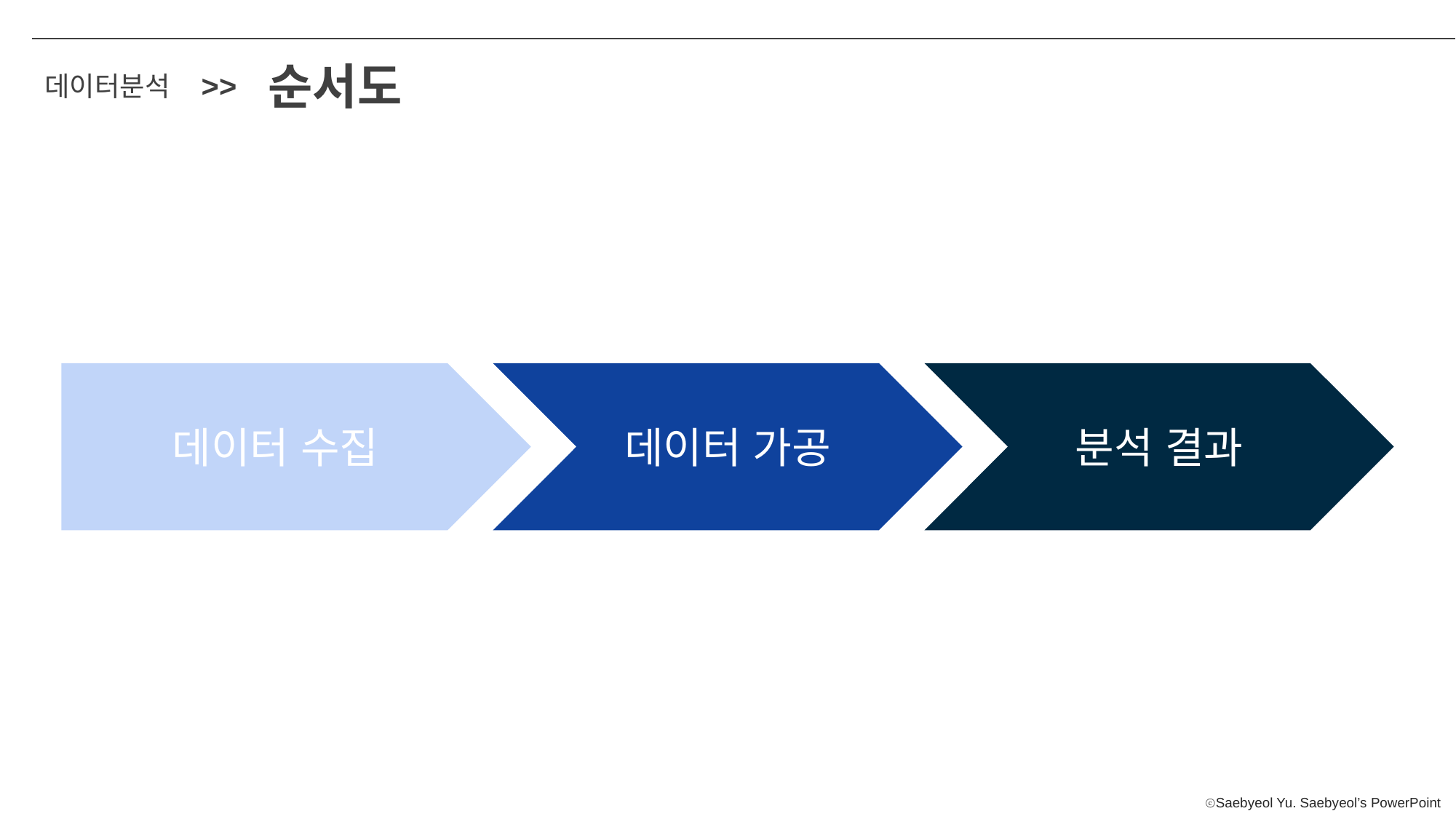

순서도
>>
데이터분석
A
데이터 수집
데이터 가공
분석 결과